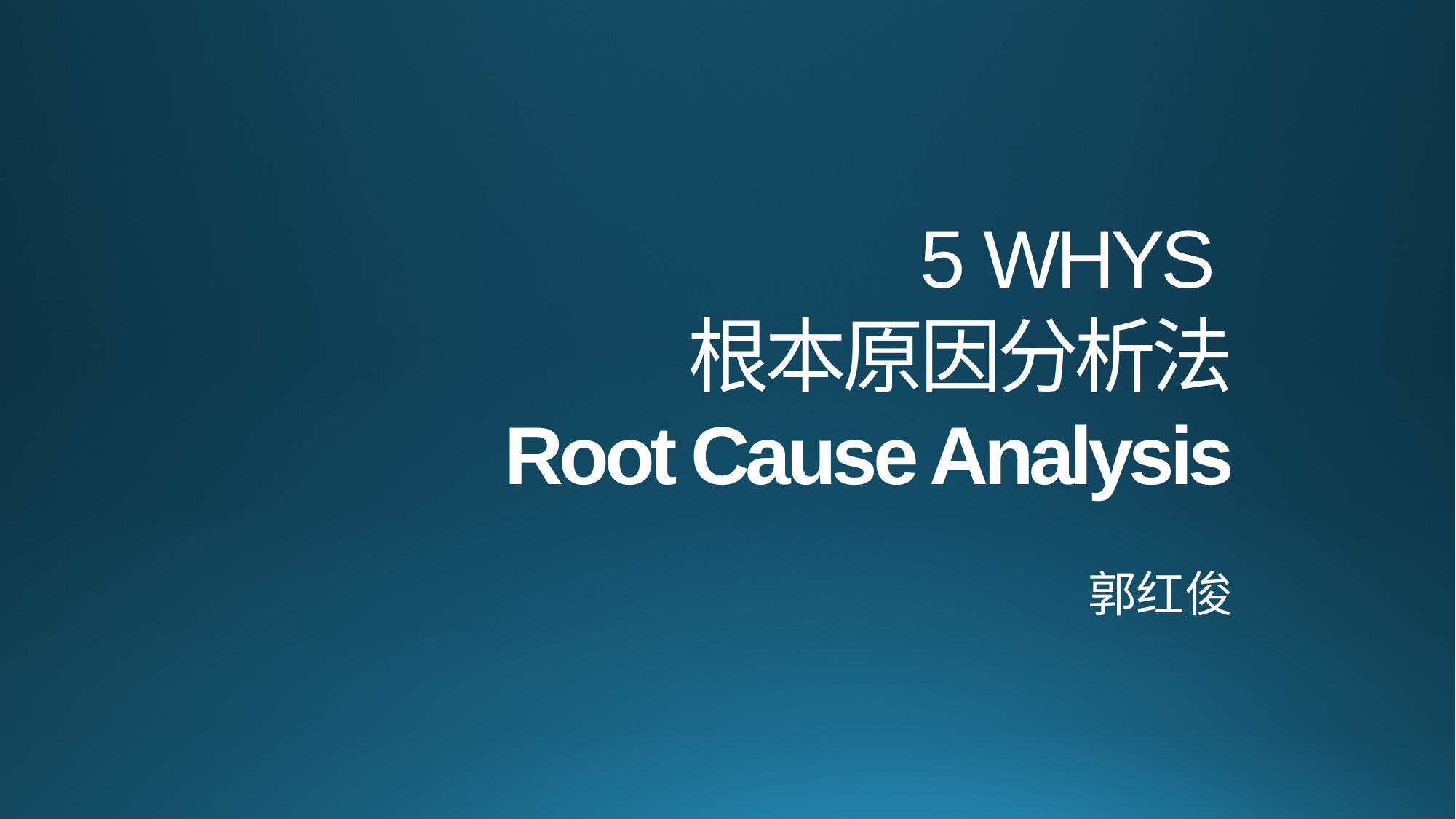

# 5 WHYS 根本原因分析法 Root Cause Analysis
郭红俊